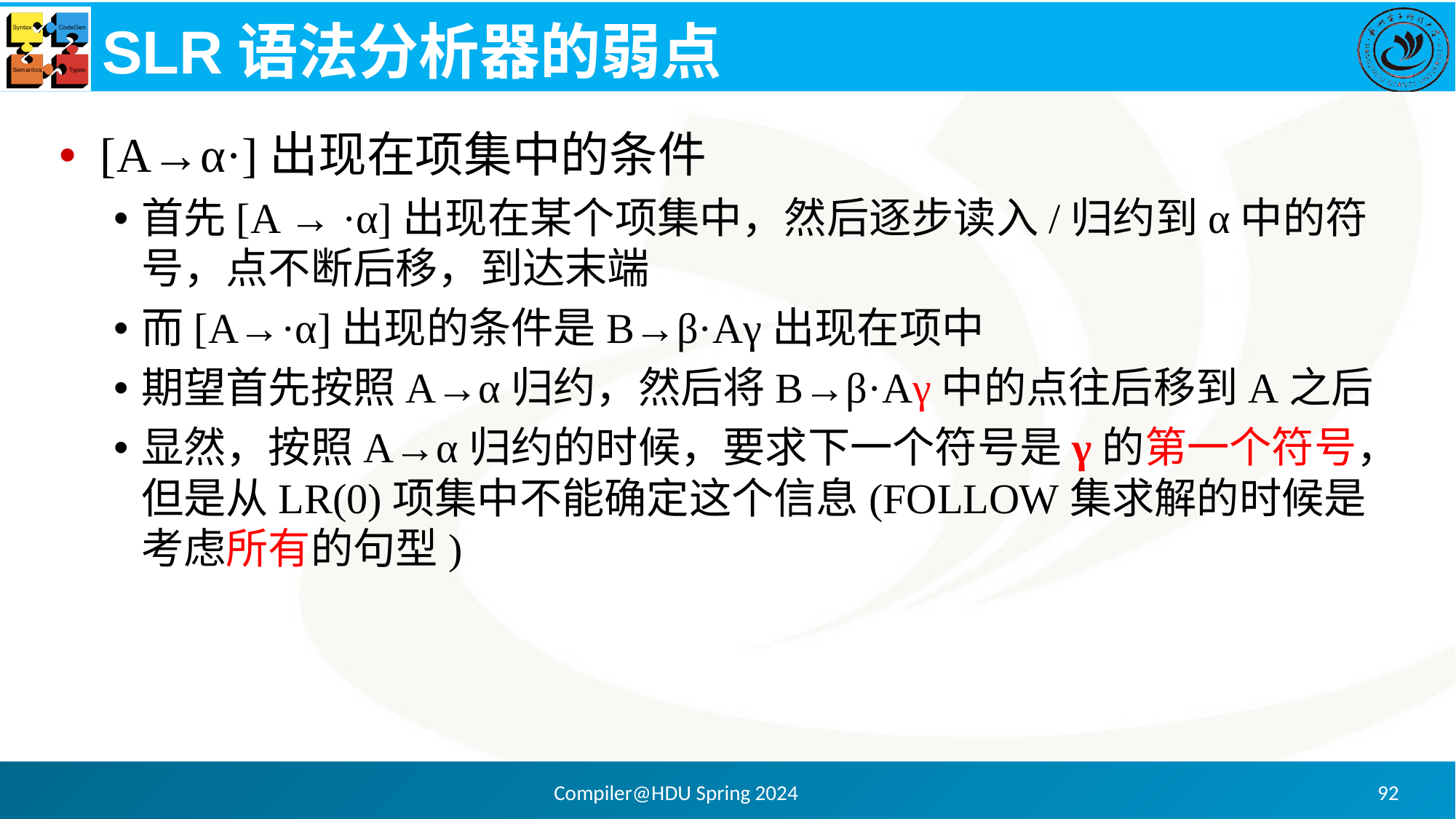

# SLR语法分析器的弱点
[A→α·]出现在项集中的条件
首先[A → ·α]出现在某个项集中，然后逐步读入/归约到α中的符号，点不断后移，到达末端
而[A→·α]出现的条件是B→β·Aγ出现在项中
期望首先按照A→α归约，然后将B→β·Aγ中的点往后移到A之后
显然，按照A→α归约的时候，要求下一个符号是γ的第一个符号，但是从LR(0)项集中不能确定这个信息(FOLLOW集求解的时候是考虑所有的句型)
Compiler@HDU Spring 2024
92